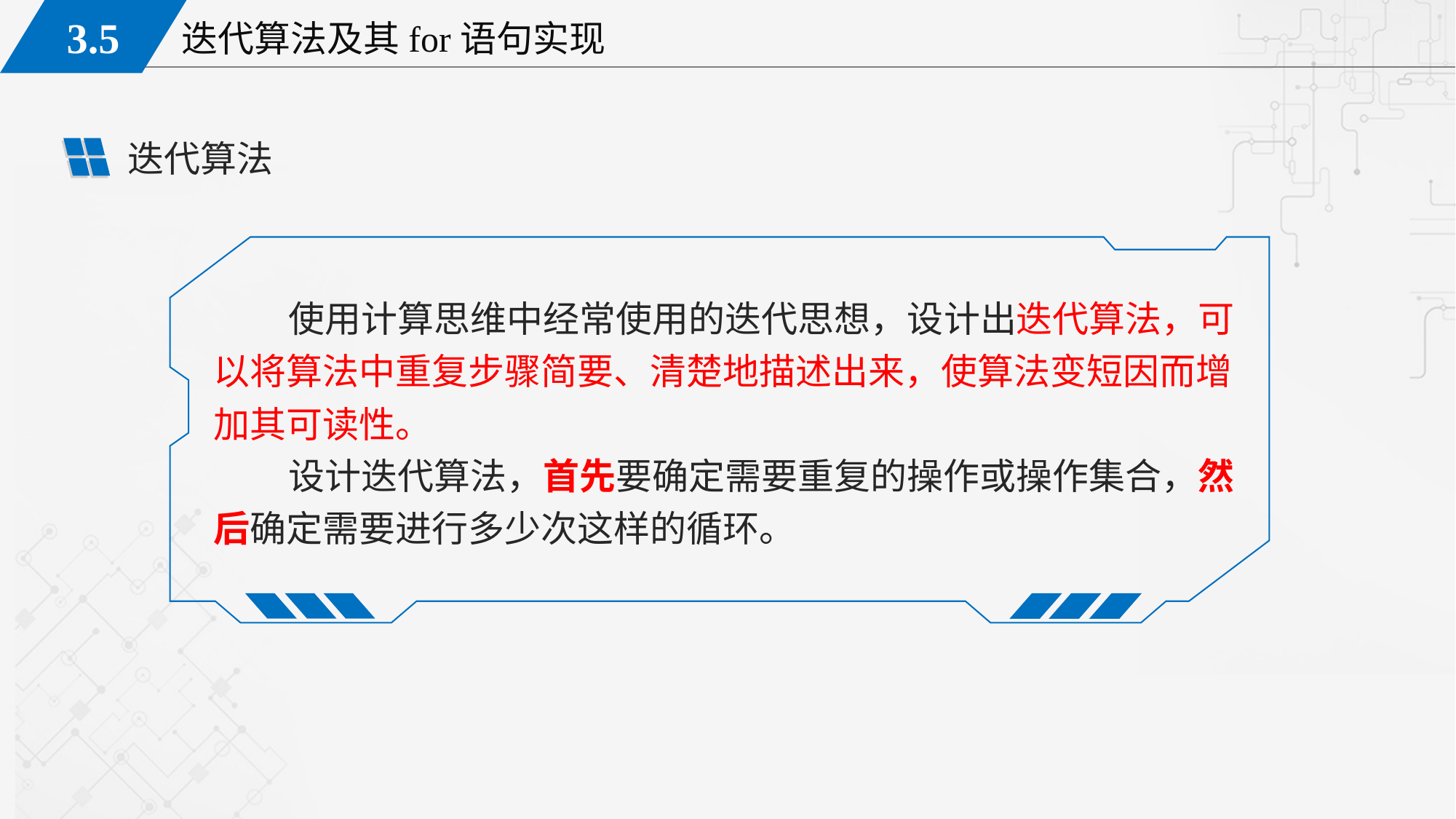

迭代算法

使用计算思维中经常使用的迭代思想，设计出迭代算法，可以将算法中重复步骤简要、清楚地描述出来，使算法变短因而增加其可读性。
设计迭代算法，首先要确定需要重复的操作或操作集合，然后确定需要进行多少次这样的循环。